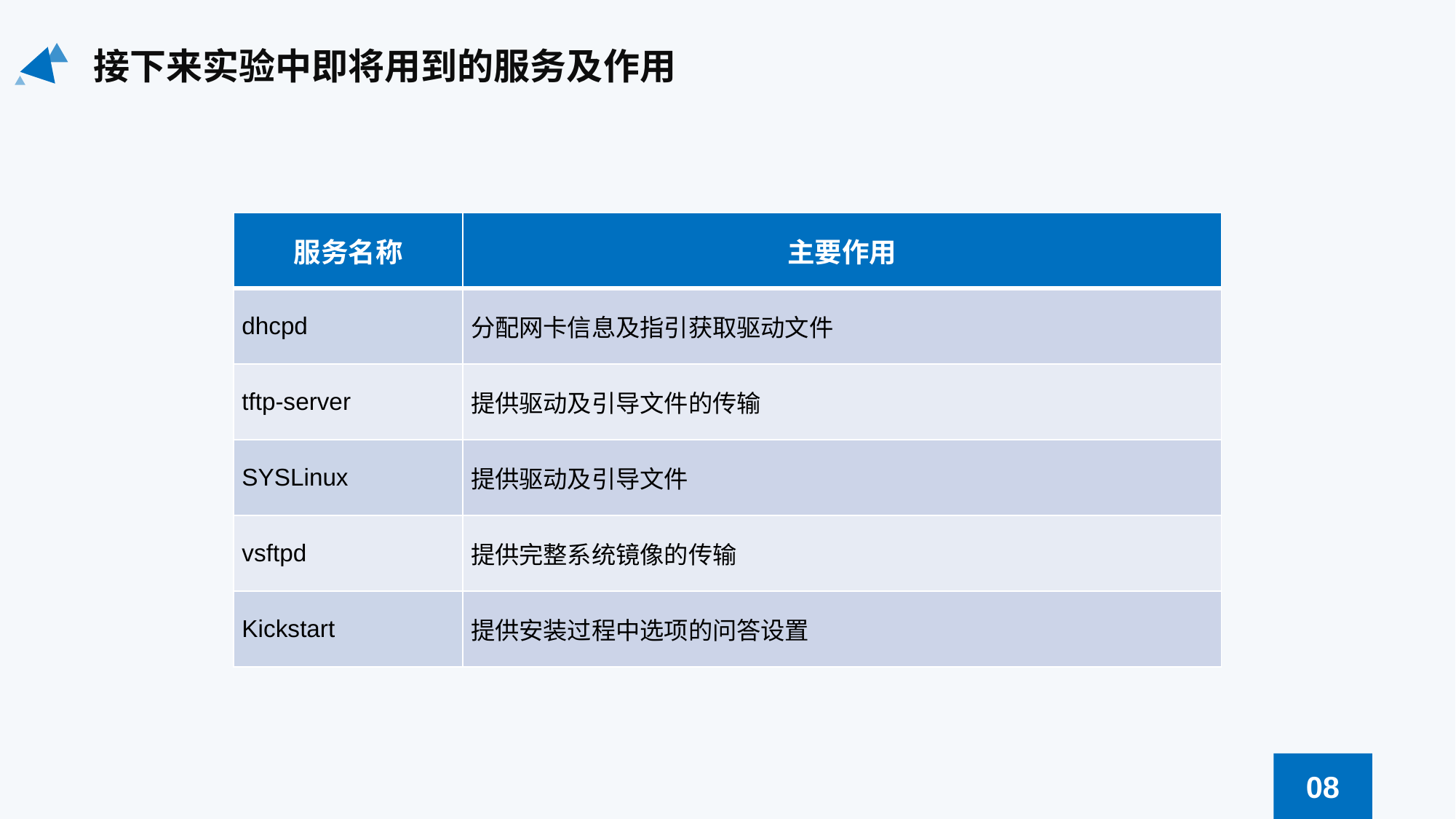

接下来实验中即将用到的服务及作用

| 服务名称 | 主要作用 |
| --- | --- |
| dhcpd | 分配网卡信息及指引获取驱动文件 |
| tftp-server | 提供驱动及引导文件的传输 |
| SYSLinux | 提供驱动及引导文件 |
| vsftpd | 提供完整系统镜像的传输 |
| Kickstart | 提供安装过程中选项的问答设置 |

08